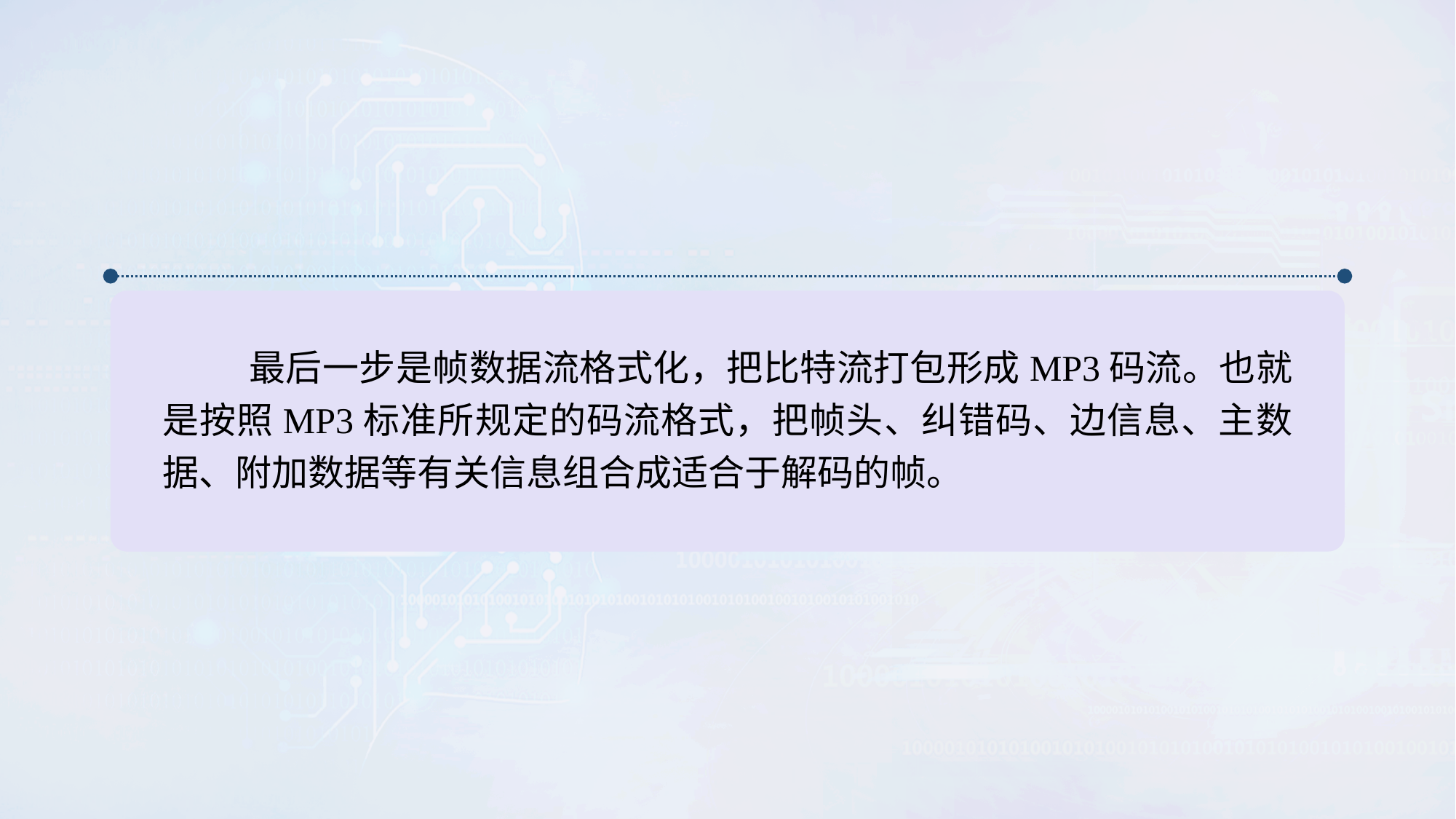

最后一步是帧数据流格式化，把比特流打包形成MP3码流。也就是按照MP3标准所规定的码流格式，把帧头、纠错码、边信息、主数据、附加数据等有关信息组合成适合于解码的帧。